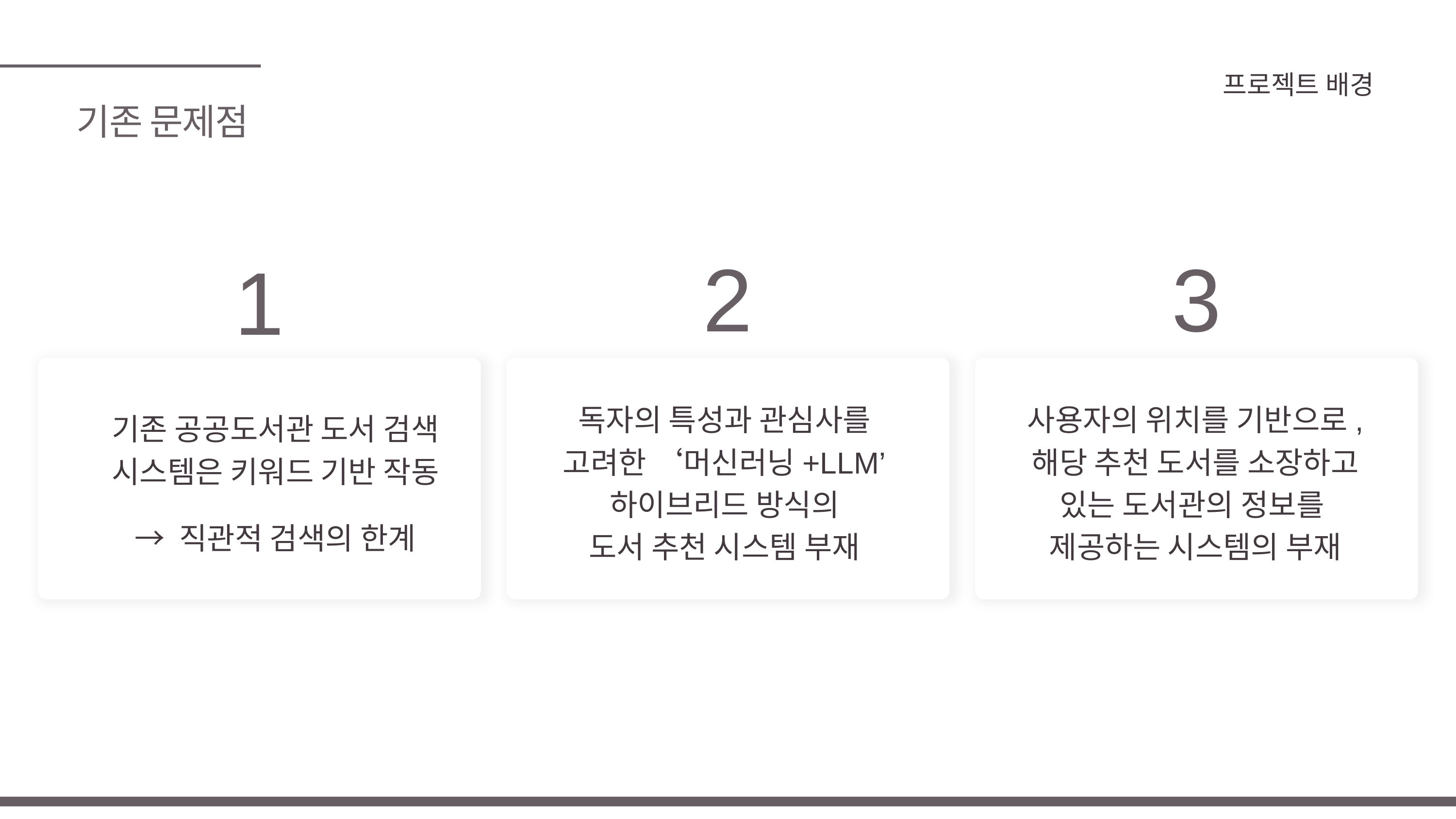

프로젝트 배경

기존 문제점
2
3
1

독자의 특성과 관심사를
고려한 ‘머신러닝+LLM’
하이브리드 방식의
도서 추천 시스템 부재
사용자의 위치를 기반으로,
해당 추천 도서를 소장하고 있는 도서관의 정보를
제공하는 시스템의 부재
기존 공공도서관 도서 검색 시스템은 키워드 기반 작동

→ 직관적 검색의 한계